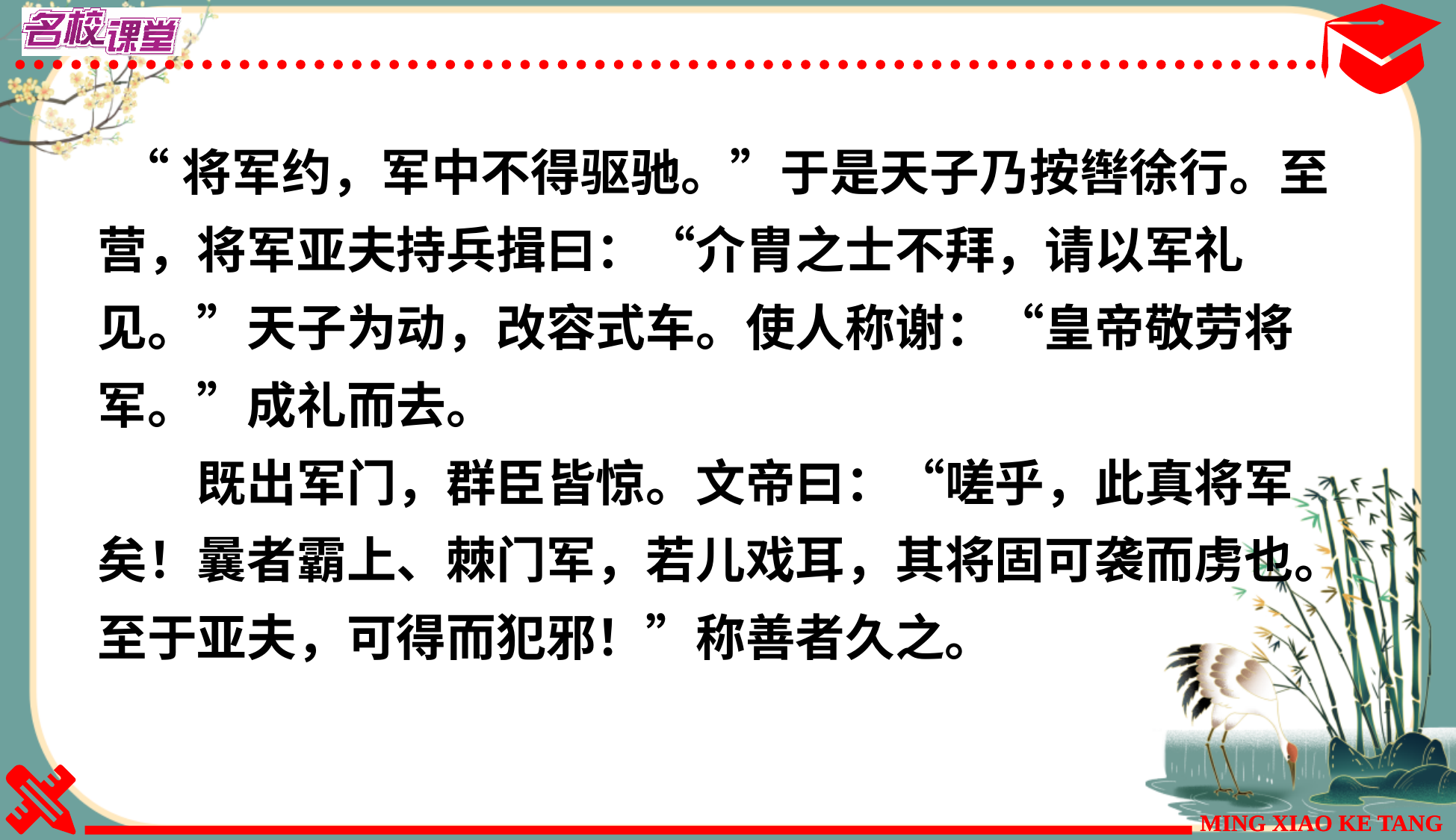

“将军约，军中不得驱驰。”于是天子乃按辔徐行。至营，将军亚夫持兵揖曰：“介胄之士不拜，请以军礼见。”天子为动，改容式车。使人称谢：“皇帝敬劳将军。”成礼而去。
　　既出军门，群臣皆惊。文帝曰：“嗟乎，此真将军矣！曩者霸上、棘门军，若儿戏耳，其将固可袭而虏也。至于亚夫，可得而犯邪！”称善者久之。